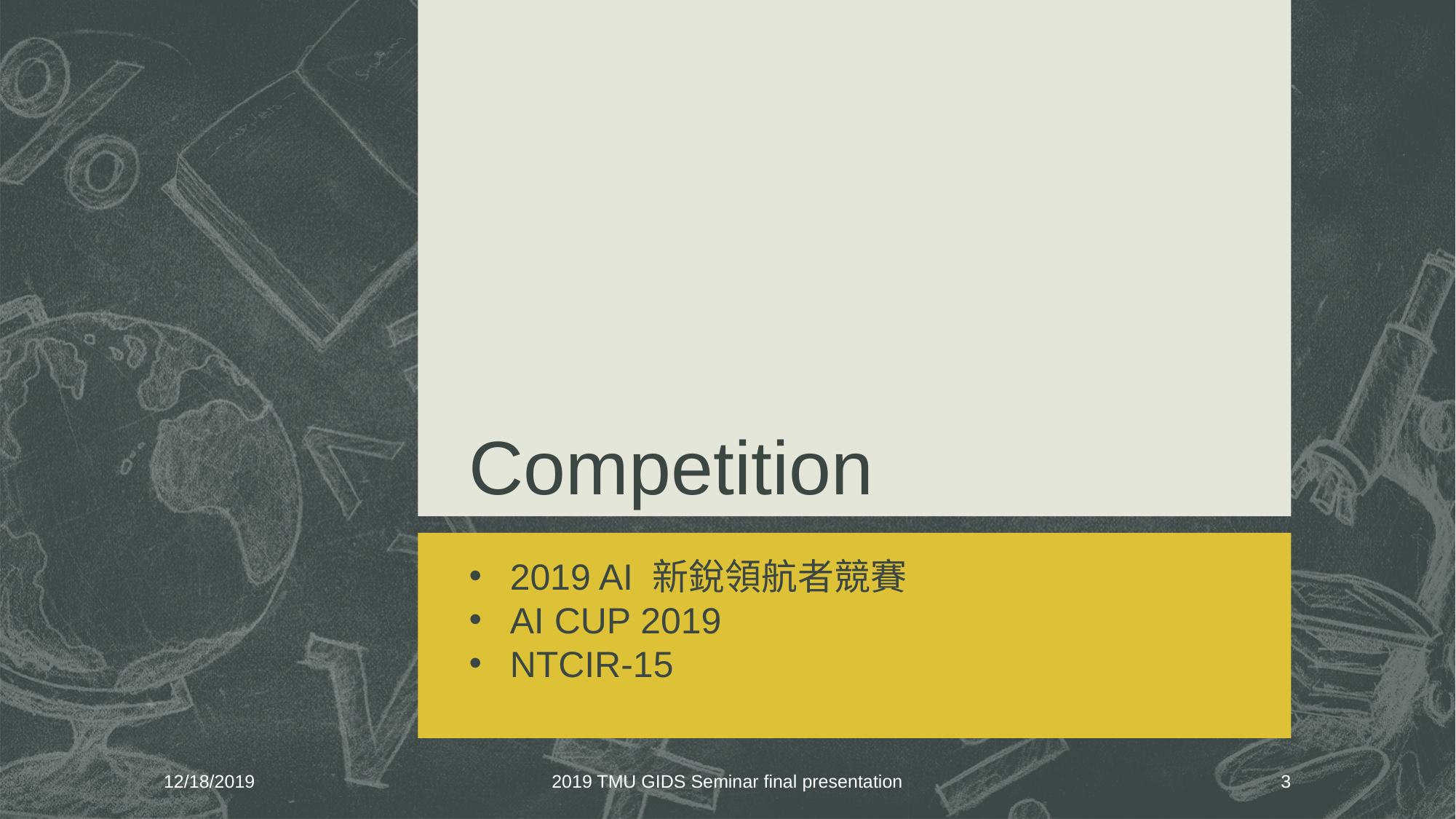

# Competition
2019 AI 新銳領航者競賽
AI CUP 2019
NTCIR-15

12/18/2019
2019 TMU GIDS Seminar final presentation
3